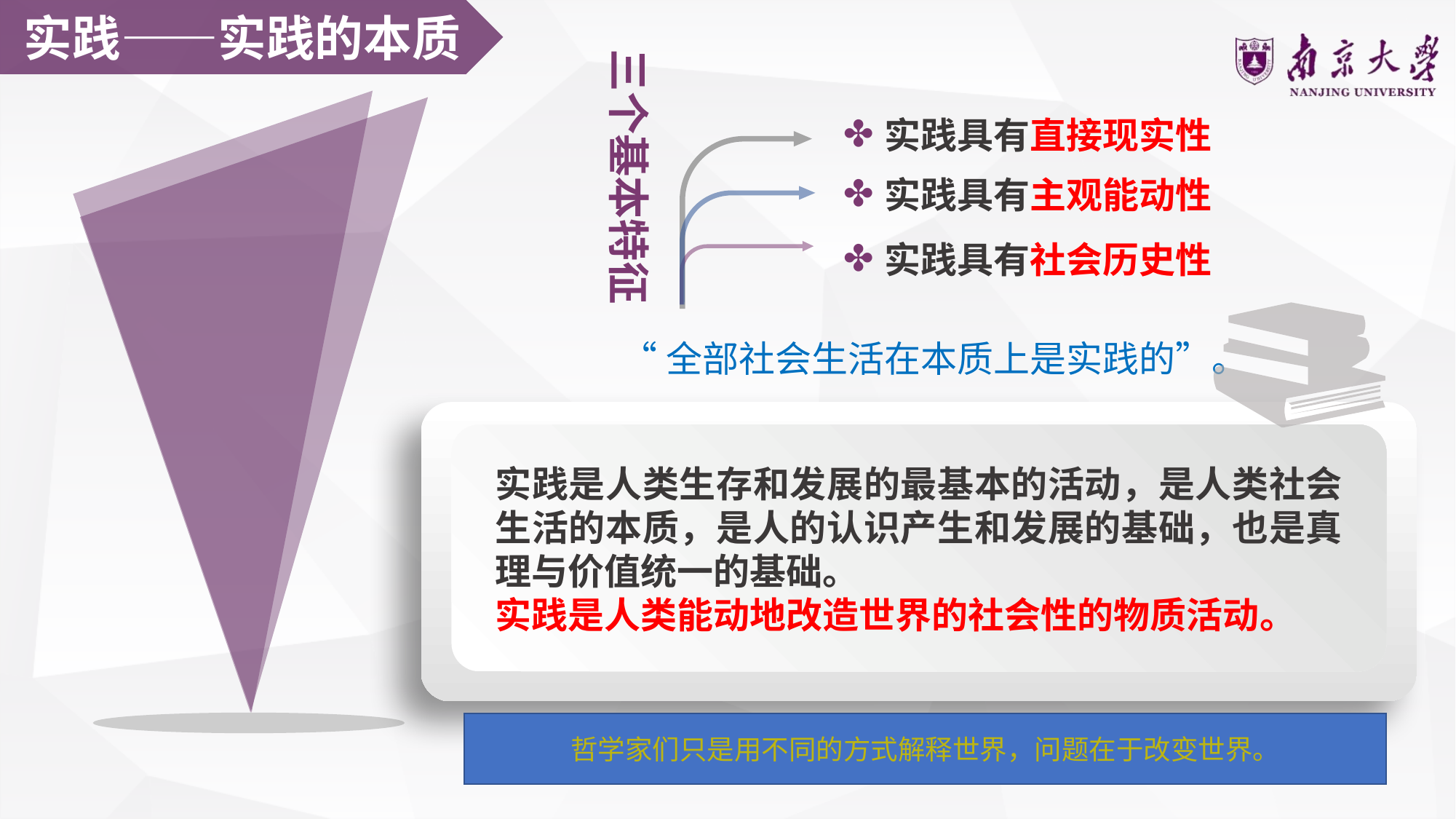

实践——实践的本质
三个基本特征
实践具有直接现实性

实践具有主观能动性

实践具有社会历史性

“全部社会生活在本质上是实践的”。

实践是人类生存和发展的最基本的活动，是人类社会生活的本质，是人的认识产生和发展的基础，也是真理与价值统一的基础。
实践是人类能动地改造世界的社会性的物质活动。

哲学家们只是用不同的方式解释世界，问题在于改变世界。